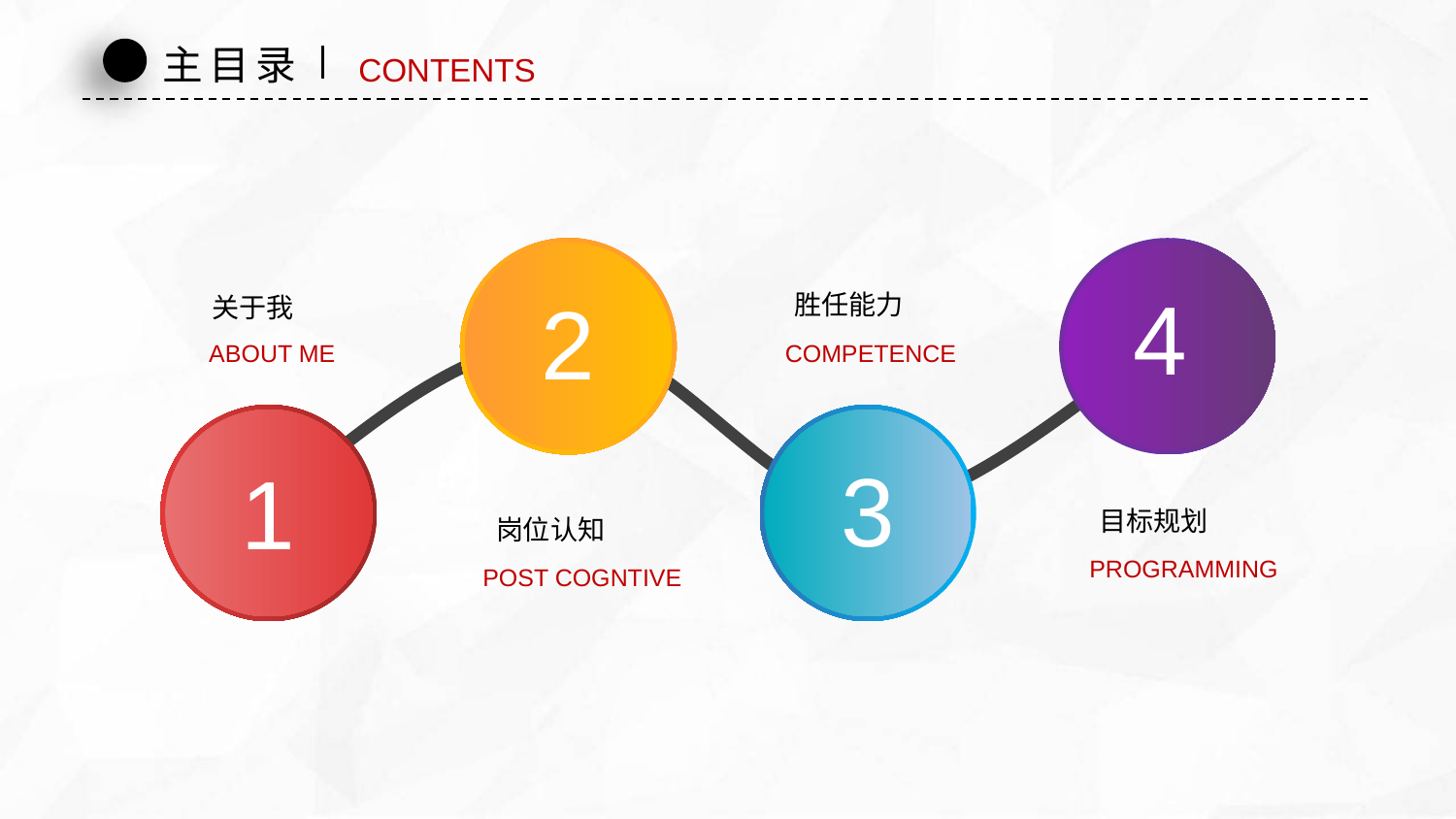

主目录

CONTENTS

2

4
胜任能力
关于我
ABOUT ME
COMPETENCE

1

3
目标规划
岗位认知
PROGRAMMING
POST COGNTIVE